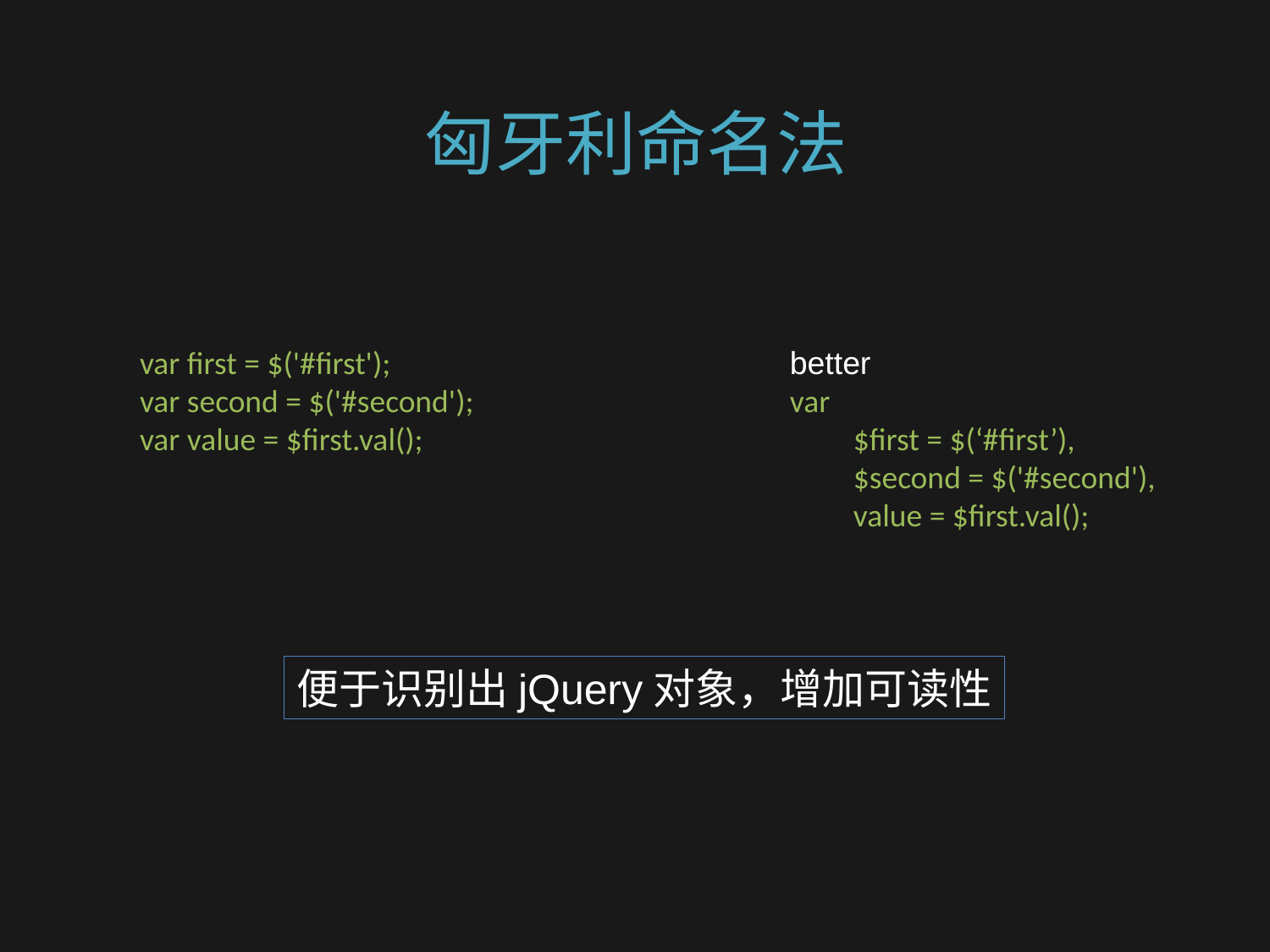

# 匈牙利命名法
var first = $('#first');
var second = $('#second');
var value = $first.val();
better
var
$first = $(‘#first’),
$second = $('#second'),
value = $first.val();
便于识别出jQuery对象，增加可读性